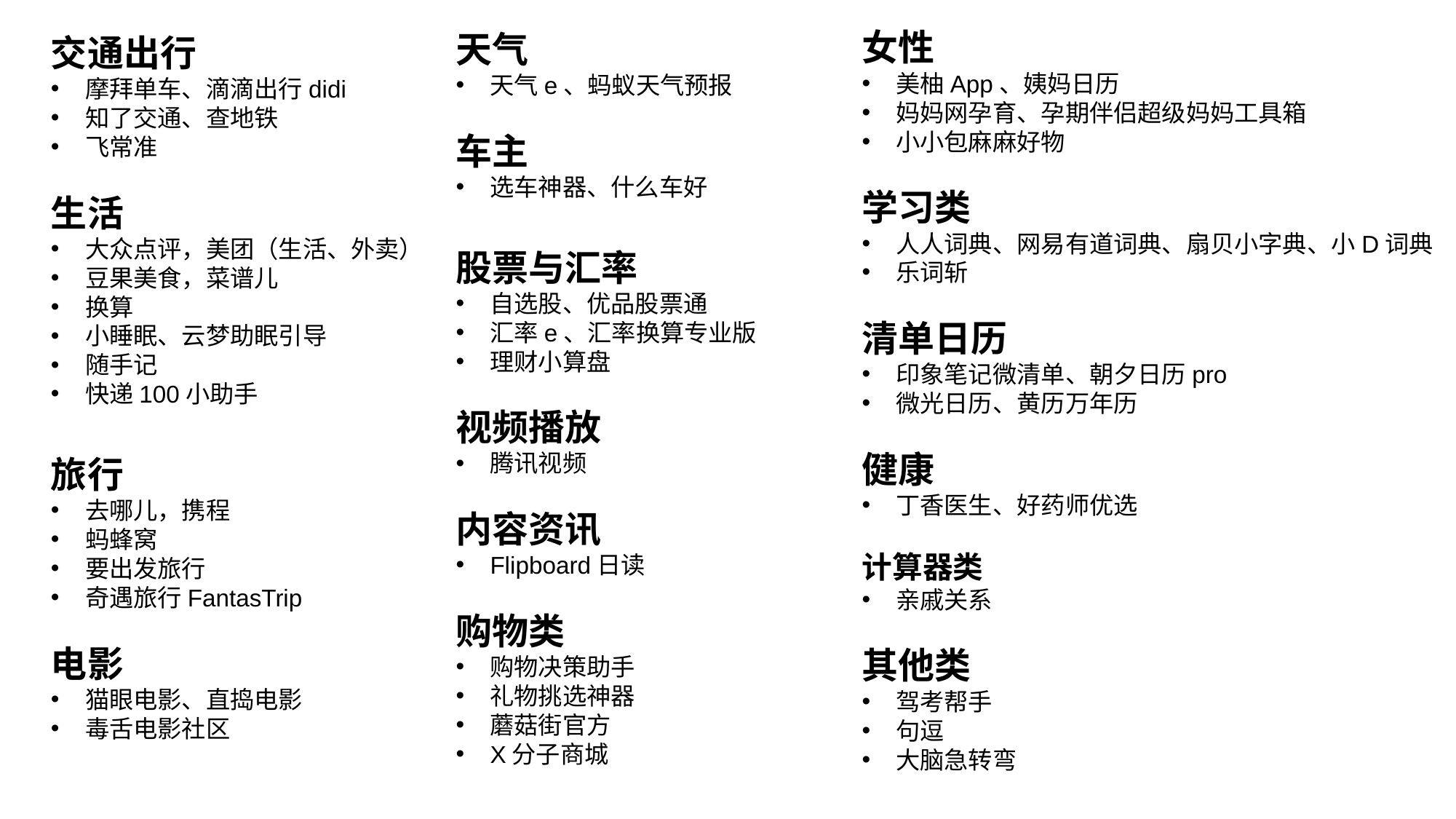

天气
天气e、蚂蚁天气预报

车主
选车神器、什么车好

股票与汇率
自选股、优品股票通
汇率e、汇率换算专业版
理财小算盘

视频播放
腾讯视频

内容资讯
Flipboard日读

购物类
购物决策助手
礼物挑选神器
蘑菇街官方
X分子商城

女性
美柚App、姨妈日历
妈妈网孕育、孕期伴侣超级妈妈工具箱
小小包麻麻好物

学习类
人人词典、网易有道词典、扇贝小字典、小D词典
乐词斩

清单日历
印象笔记微清单、朝夕日历pro
微光日历、黄历万年历

健康
丁香医生、好药师优选

计算器类
亲戚关系

其他类
驾考帮手
句逗
大脑急转弯

交通出行
摩拜单车、滴滴出行didi
知了交通、查地铁
飞常准

生活
大众点评，美团（生活、外卖）
豆果美食，菜谱儿
换算
小睡眠、云梦助眠引导
随手记
快递100小助手

旅行
去哪儿，携程
蚂蜂窝
要出发旅行
奇遇旅行FantasTrip

电影
猫眼电影、直捣电影
毒舌电影社区